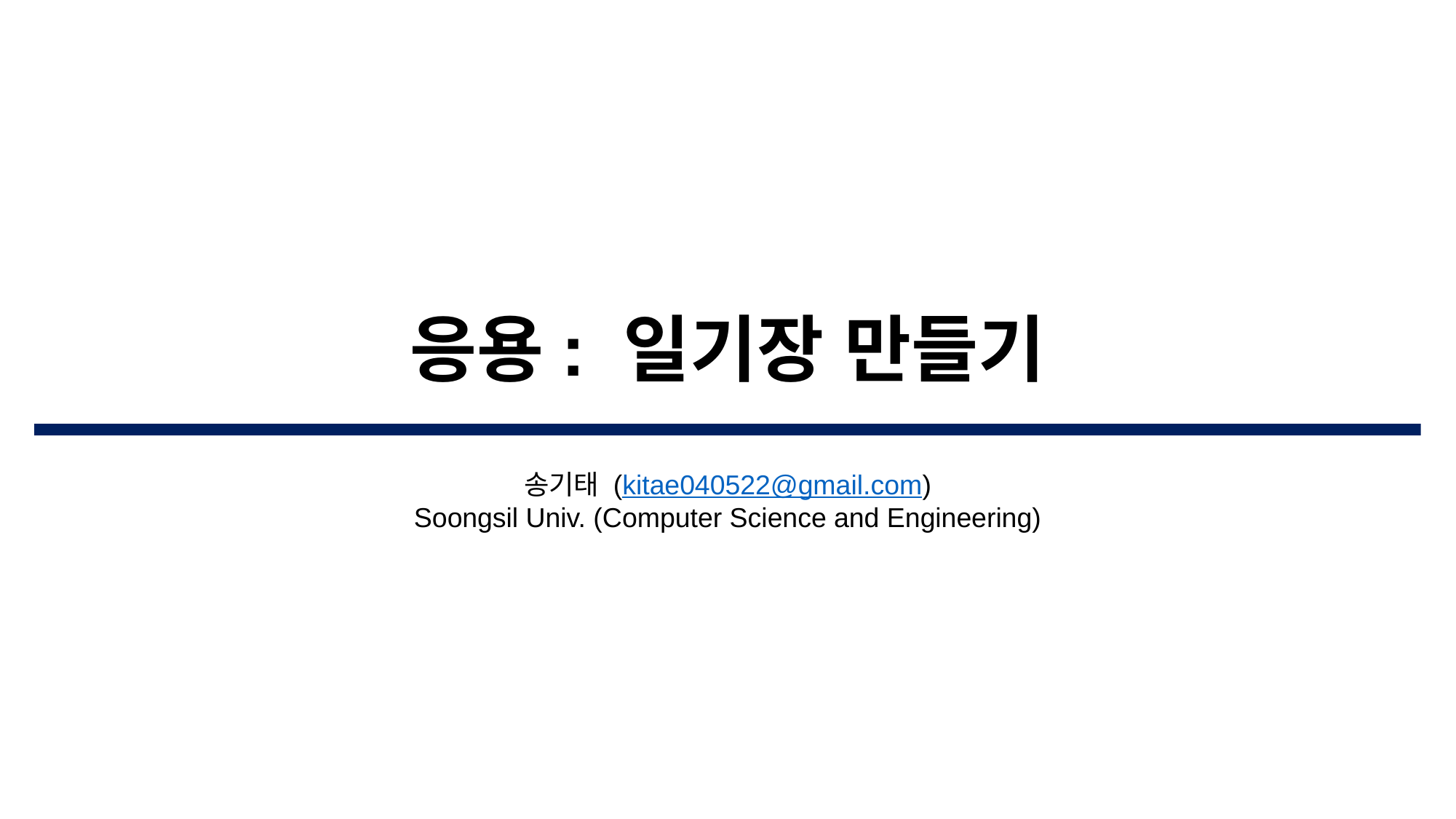

# 응용: 일기장 만들기

송기태 (kitae040522@gmail.com)
Soongsil Univ. (Computer Science and Engineering)​